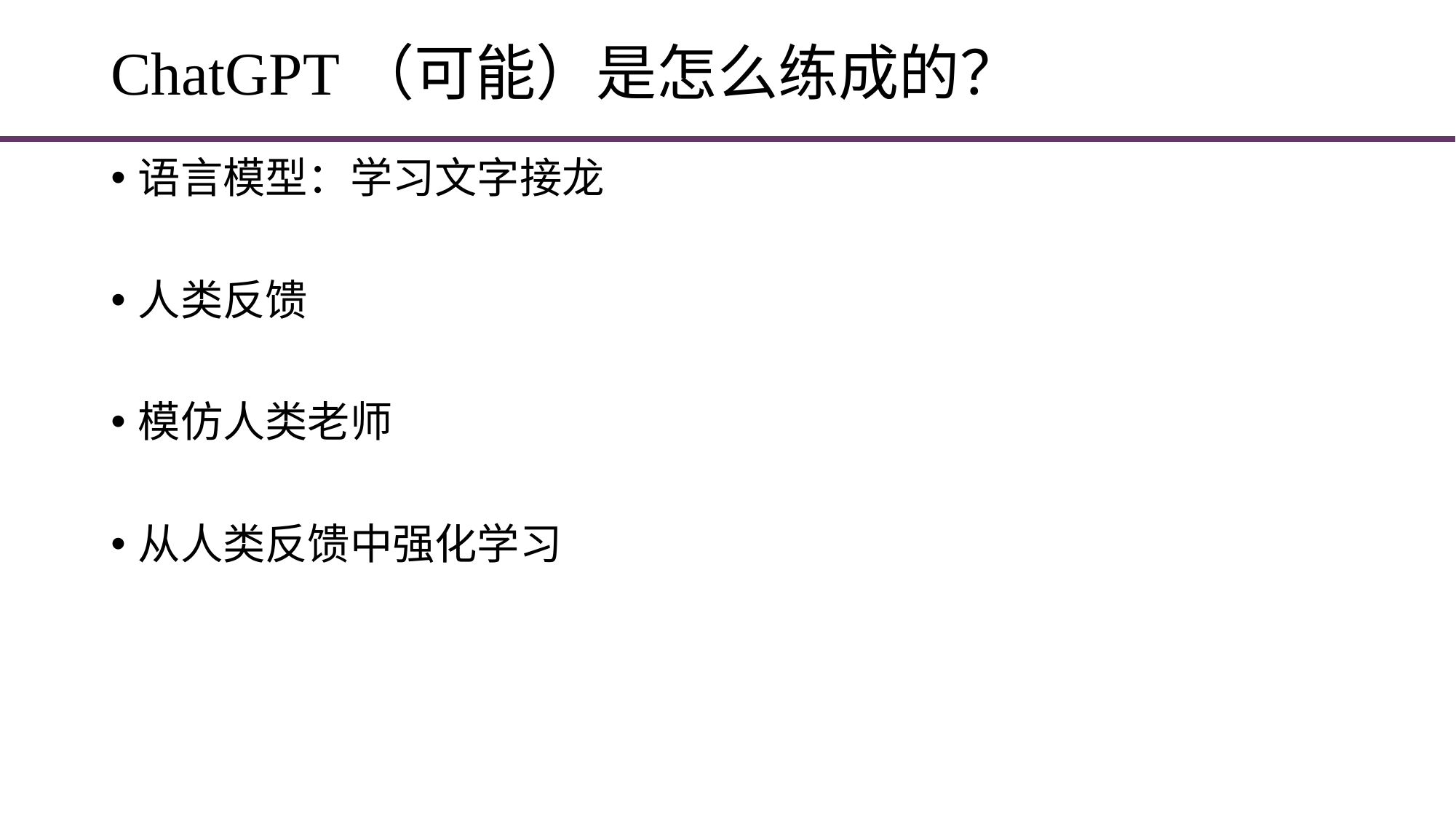

# ChatGPT（可能）是怎么练成的？
语言模型：学习文字接龙

人类反馈

模仿人类老师

从人类反馈中强化学习